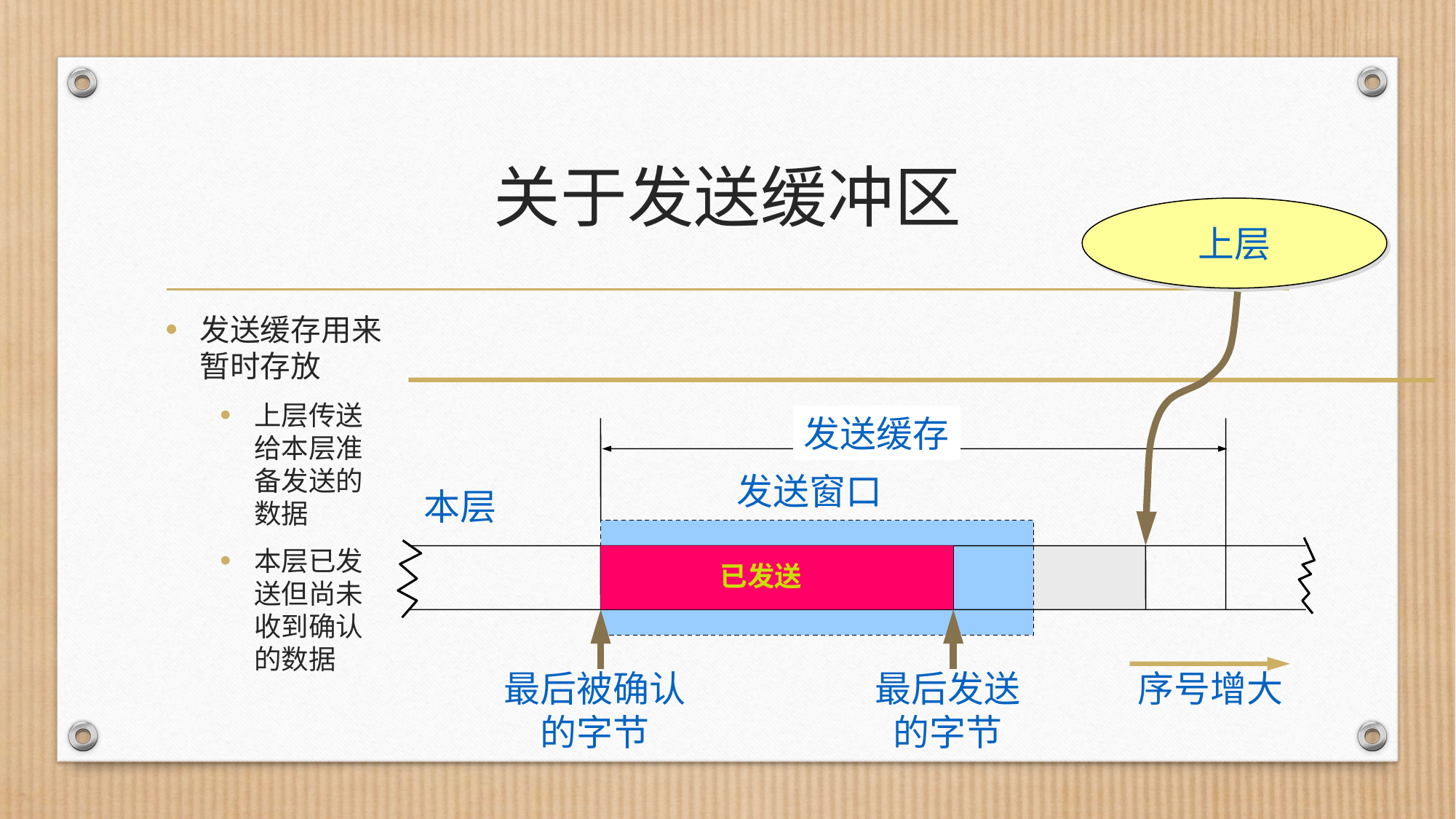

# 关于发送缓冲区
上层

发送缓存用来暂时存放
上层传送给本层准备发送的数据
本层已发送但尚未收到确认的数据

发送缓存

发送窗口
本层

已发送

最后被确认
的字节
最后发送
的字节
序号增大